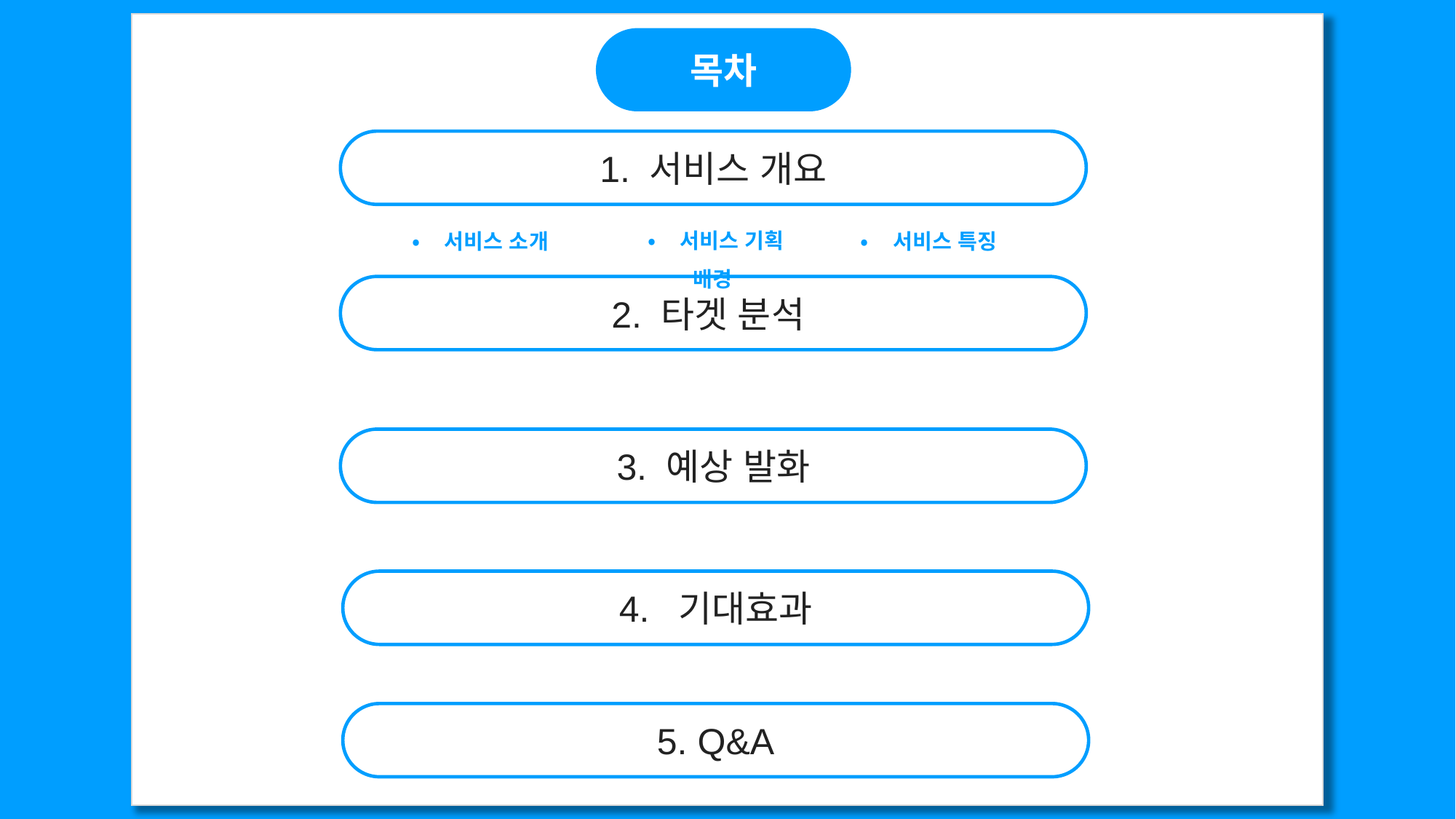

목차
1. 서비스 개요
• 서비스 기획 배경
• 서비스 소개
• 서비스 특징
2. 타겟 분석
3. 예상 발화
4.  기대효과
5. Q&A